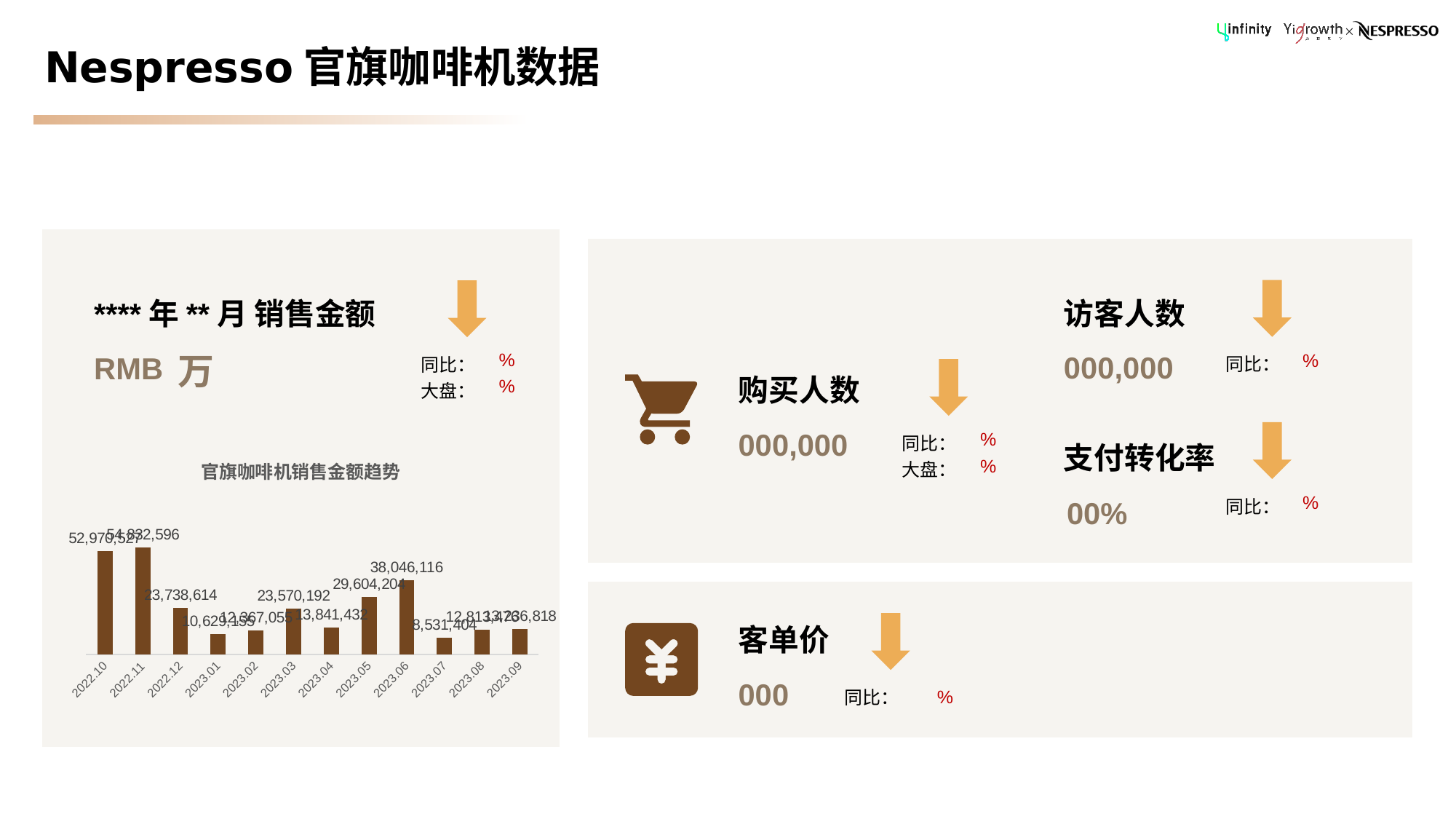

# Nespresso官旗咖啡机数据

****年**月 销售金额
RMB
访客人数

万
000,000
同比：

%
%
同比：
大盘：
购买人数

%

000,000
支付转化率

同比：
大盘：
%

### Chart: 官旗咖啡机销售金额趋势

| Category | GMV |
|---|---|
| 2022.1 | 52970527.0 |
| 2022.11 | 54832596.0 |
| 2022.12 | 23738614.0 |
| 2023.01 | 10629155.0 |
| 2023.02 | 12367055.0 |
| 2023.03 | 23570192.0 |
| 2023.04 | 13841432.0 |
| 2023.05 | 29604204.23 |
| 2023.06 | 38046115.51 |
| 2023.07 | 8531404.0 |
| 2023.08 | 12813476.0 |
| 2023.09 | 13236818.0 |
%
00%
%
同比：

客单价

000
同比：

%